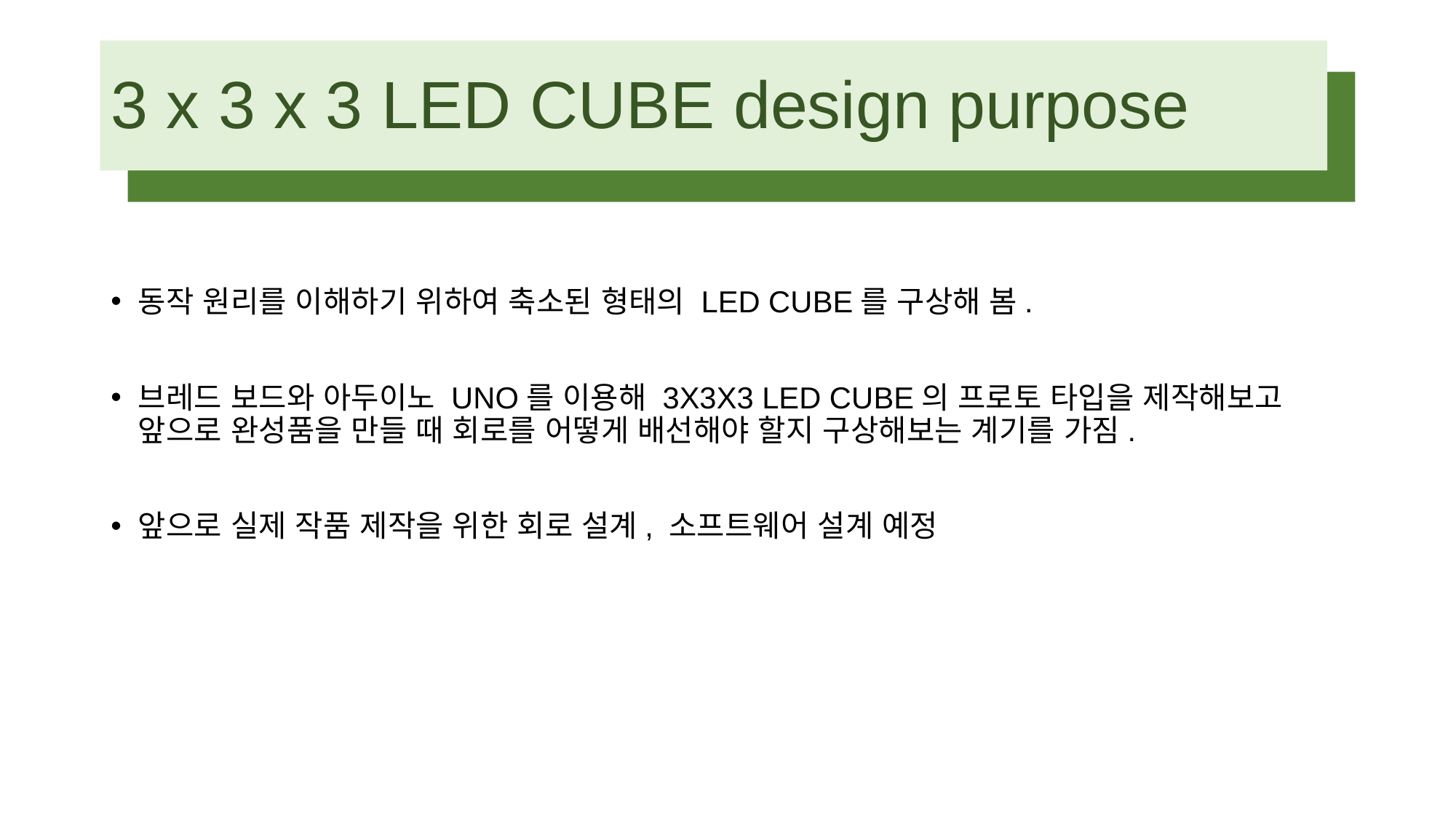

# 3 x 3 x 3 LED CUBE design purpose
동작 원리를 이해하기 위하여 축소된 형태의 LED CUBE를 구상해 봄.

브레드 보드와 아두이노 UNO를 이용해 3X3X3 LED CUBE의 프로토 타입을 제작해보고 앞으로 완성품을 만들 때 회로를 어떻게 배선해야 할지 구상해보는 계기를 가짐.

앞으로 실제 작품 제작을 위한 회로 설계, 소프트웨어 설계 예정